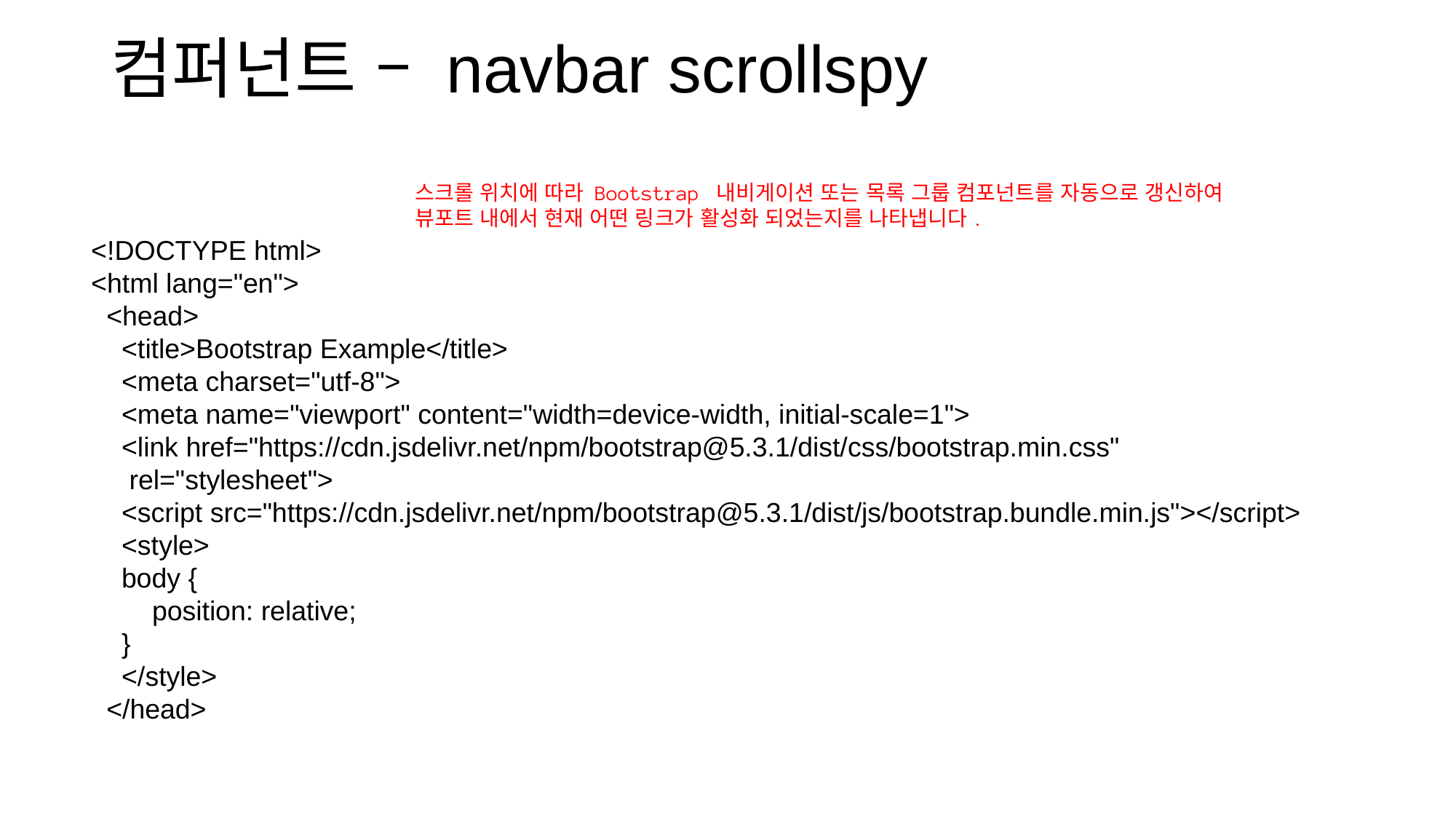

# 컴퍼넌트 – navbar scrollspy

스크롤 위치에 따라 Bootstrap 내비게이션 또는 목록 그룹 컴포넌트를 자동으로 갱신하여 뷰포트 내에서 현재 어떤 링크가 활성화 되었는지를 나타냅니다.

<!DOCTYPE html>
<html lang="en">
  <head>
    <title>Bootstrap Example</title>
    <meta charset="utf-8">
    <meta name="viewport" content="width=device-width, initial-scale=1">
    <link href="https://cdn.jsdelivr.net/npm/bootstrap@5.3.1/dist/css/bootstrap.min.css"
     rel="stylesheet">
    <script src="https://cdn.jsdelivr.net/npm/bootstrap@5.3.1/dist/js/bootstrap.bundle.min.js"></script>
    <style>
    body {
        position: relative;
    }
    </style>
  </head>